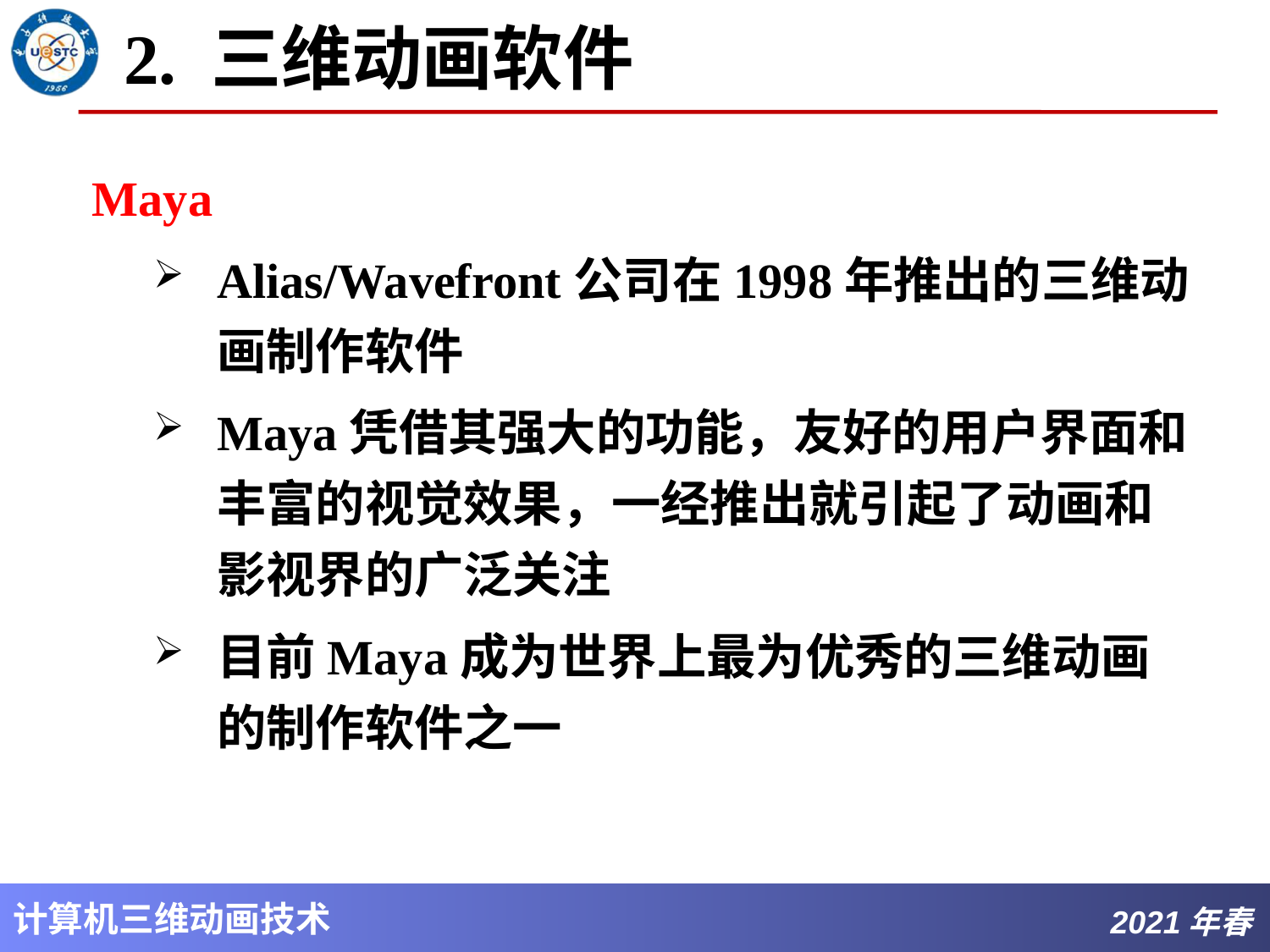

# 2. 三维动画软件
Maya
Alias/Wavefront公司在1998年推出的三维动画制作软件
Maya凭借其强大的功能，友好的用户界面和丰富的视觉效果，一经推出就引起了动画和影视界的广泛关注
目前Maya成为世界上最为优秀的三维动画的制作软件之一